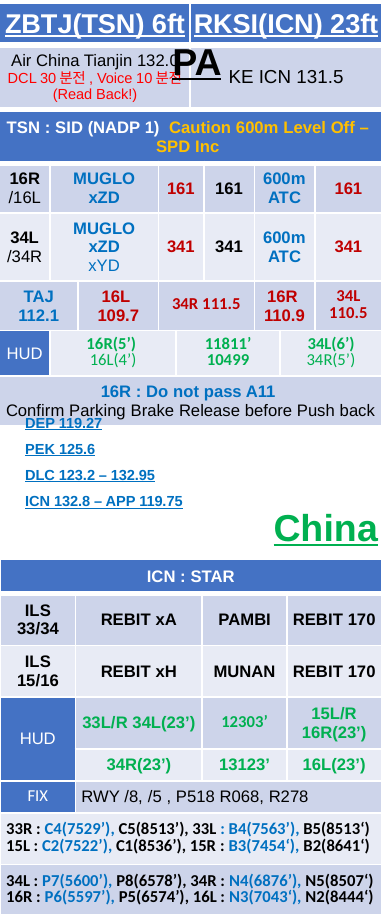

| ZBTJ(TSN) 6ft | RKSI(ICN) 23ft |
| --- | --- |
| Air China Tianjin 132.0 DCL 30분전, Voice 10분전 (Read Back!) | KE ICN 131.5 |
PA
| TSN : SID (NADP 1) Caution 600m Level Off – SPD Inc |  |  |  |  |  |  |  |  |
| --- | --- | --- | --- | --- | --- | --- | --- | --- |
| 16R /16L | MUGLO xZD |  | 161 | 161 | 161 | 600m ATC | 3000 900m | 161 |
| 34L /34R | MUGLO xZD xYD |  | 341 | 341 | 341 | 600m ATC | 3000 900m | 341 |
| TAJ 112.1 |  | 16L 109.7 | 34R 111.5 | 18L 109.3 |  | 16R 110.9 |  | 34L 110.5 |
| HUD | 16R(5’) 16L(4’) |  |  | 11811’ 10499 |  |  | 34L(6’) 34R(5’) |  |
| 16R : Do not pass A11 Confirm Parking Brake Release before Push back |  |  |  |  |  |  |  |  |
DEP 119.27
PEK 125.6
DLC 123.2 – 132.95
ICN 132.8 – APP 119.75

China
| ICN : STAR |  |  |  |
| --- | --- | --- | --- |
| ILS 33/34 | REBIT xA | PAMBI | REBIT 170 |
| ILS 15/16 | REBIT xH | MUNAN | REBIT 170 |
| HUD | 33L/R 34L(23’) | 12303’ | 15L/R 16R(23’) |
|  | 34R(23’) | 13123’ | 16L(23’) |
| FIX | RWY /8, /5 , P518 R068, R278 |  |  |
| 33R : C4(7529’), C5(8513’), 33L : B4(7563’), B5(8513‘) 15L : C2(7522’), C1(8536’), 15R : B3(7454‘), B2(8641‘) |  |  |  |
| 34L : P7(5600’), P8(6578’), 34R : N4(6876’), N5(8507‘) 16R : P6(5597’), P5(6574’), 16L : N3(7043‘), N2(8444‘) |  |  |  |
| 8NM 180kts, 5NM 160kts, Parr TAXI 10kts이상, HIRO |  |  |  |